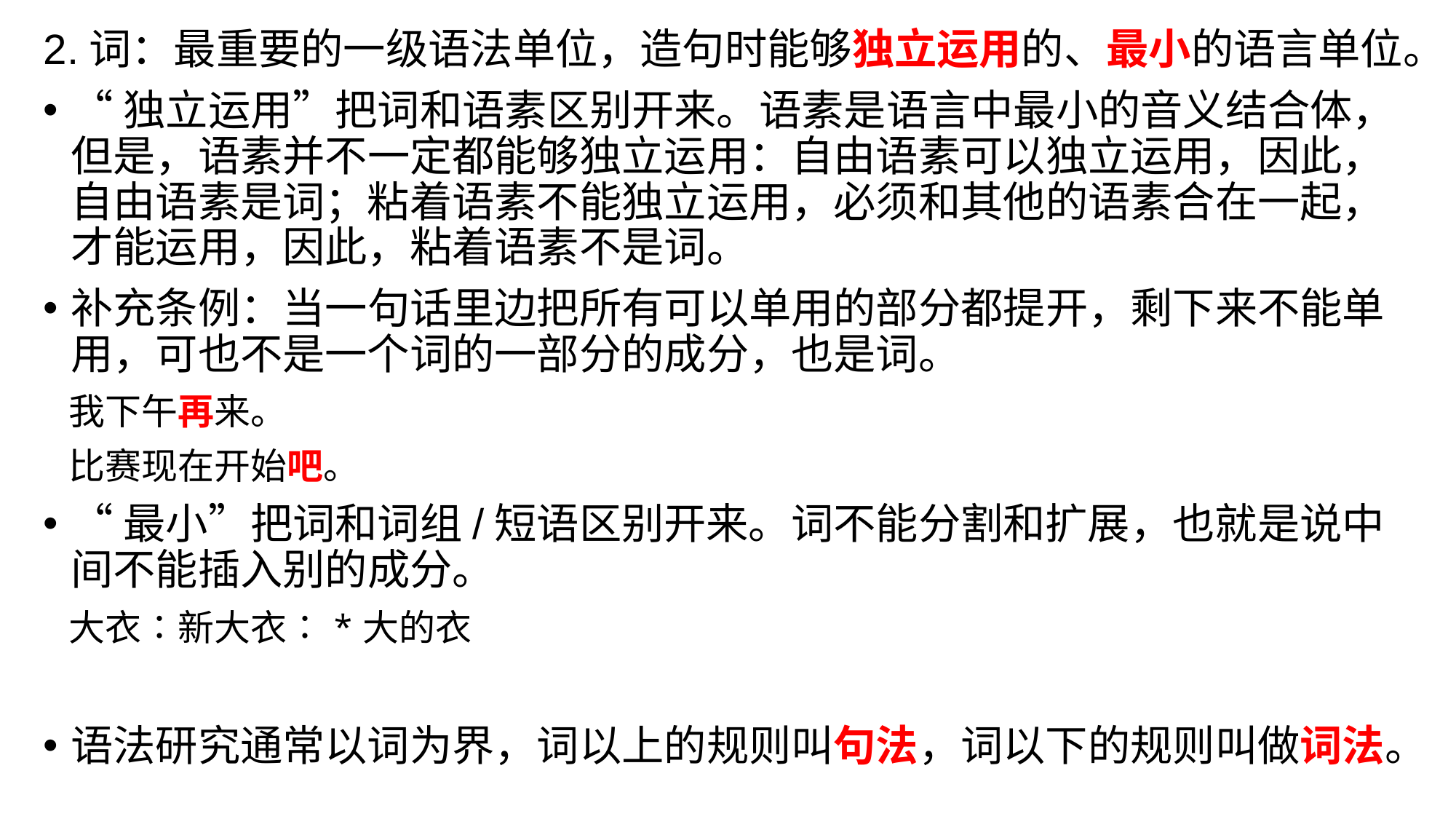

2.词：最重要的一级语法单位，造句时能够独立运用的、最小的语言单位。
“独立运用”把词和语素区别开来。语素是语言中最小的音义结合体，但是，语素并不一定都能够独立运用：自由语素可以独立运用，因此，自由语素是词；粘着语素不能独立运用，必须和其他的语素合在一起，才能运用，因此，粘着语素不是词。
补充条例：当一句话里边把所有可以单用的部分都提开，剩下来不能单用，可也不是一个词的一部分的成分，也是词。
  我下午再来。
  比赛现在开始吧。
“最小”把词和词组/短语区别开来。词不能分割和扩展，也就是说中间不能插入别的成分。
  大衣∶新大衣∶*大的衣

语法研究通常以词为界，词以上的规则叫句法，词以下的规则叫做词法。